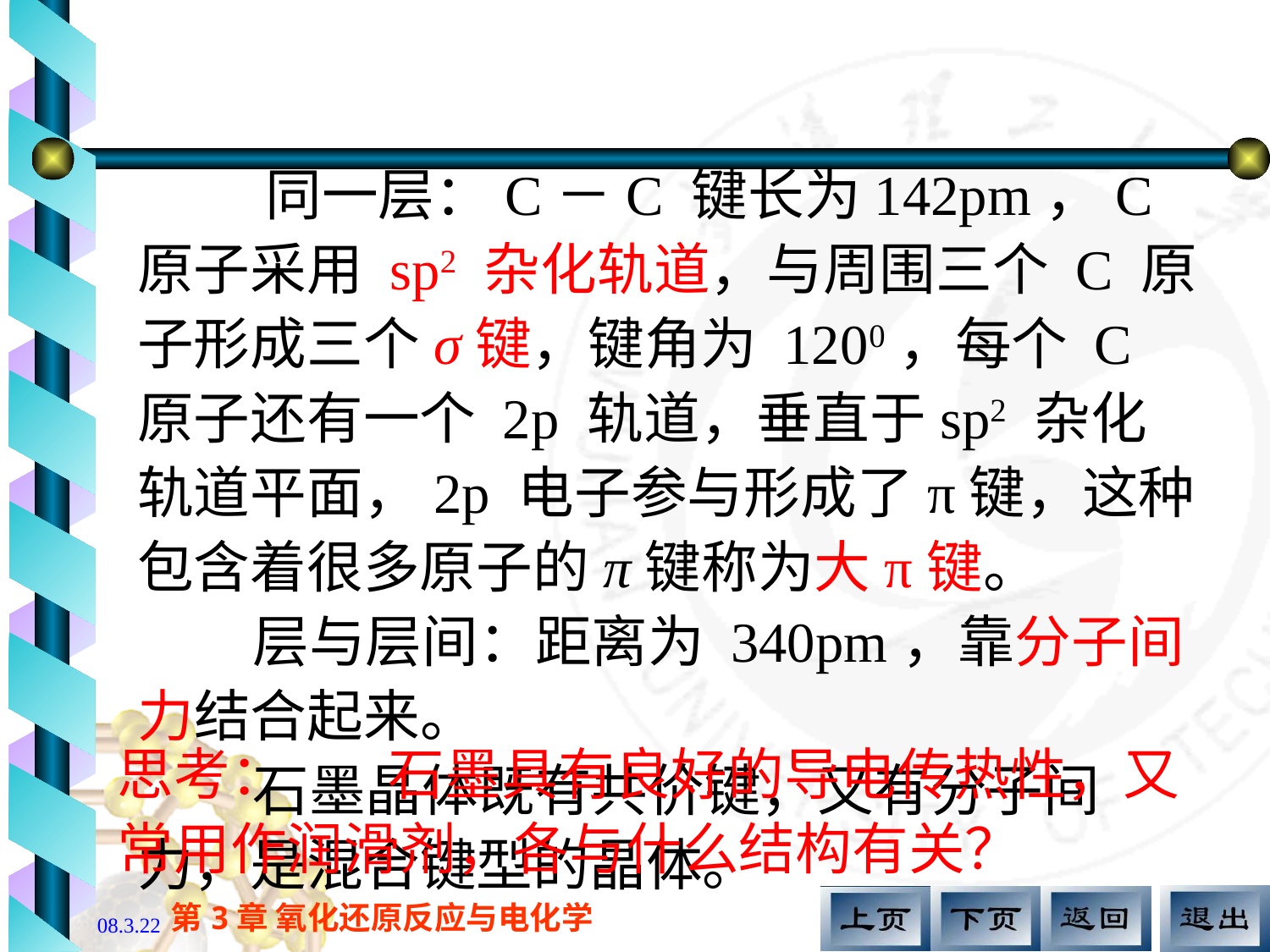

同一层：C－C 键长为142pm，C 原子采用 sp2 杂化轨道，与周围三个 C 原子形成三个σ键，键角为 1200，每个 C 原子还有一个 2p 轨道，垂直于sp2 杂化轨道平面，2p 电子参与形成了π键，这种包含着很多原子的π键称为大π键。
        层与层间：距离为 340pm，靠分子间力结合起来。
        石墨晶体既有共价键，又有分子间力，是混合键型的晶体。
思考：        石墨具有良好的导电传热性，又常用作润滑剂，各与什么结构有关？